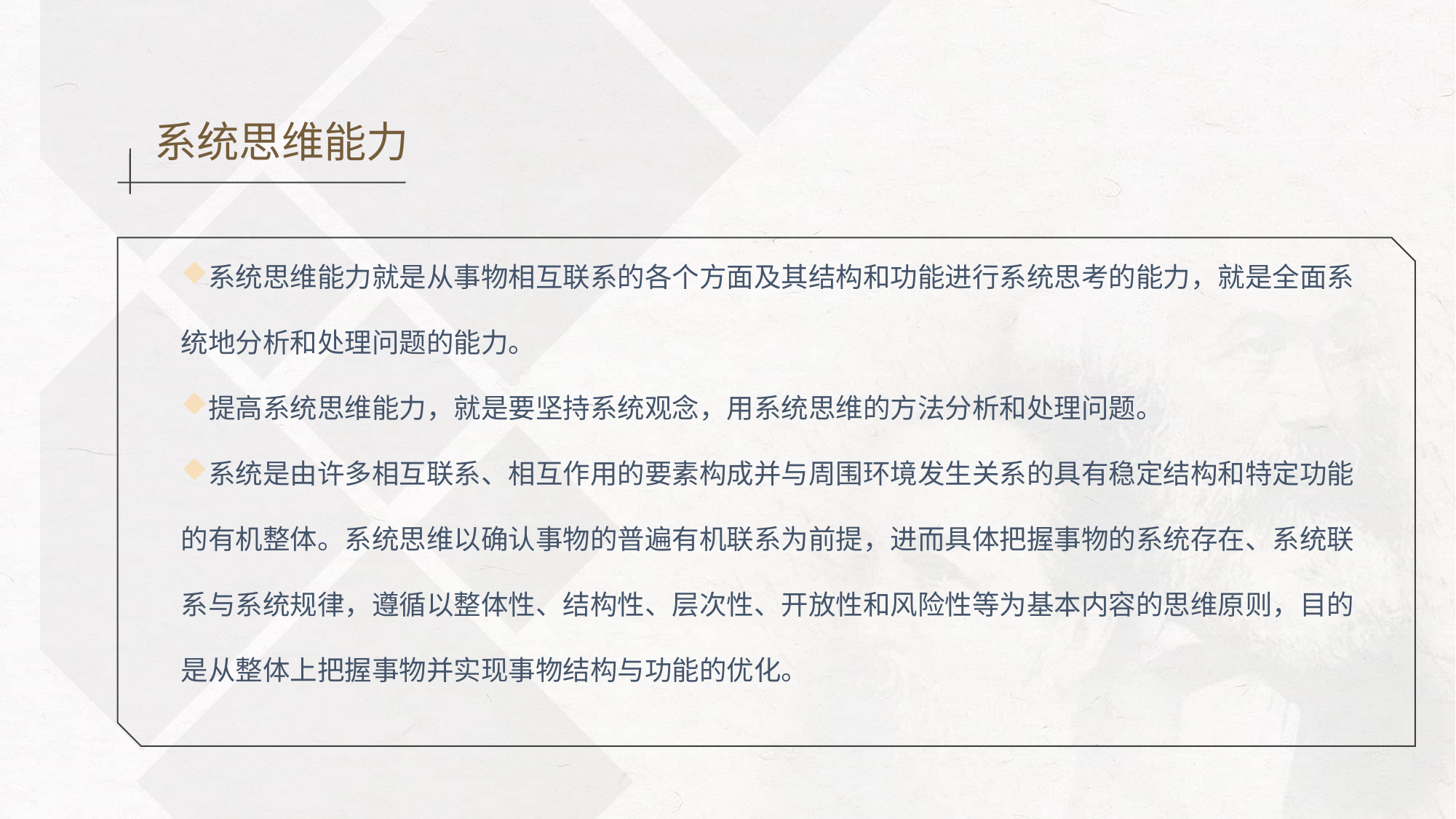

系统思维能力

系统思维能力就是从事物相互联系的各个方面及其结构和功能进行系统思考的能力，就是全面系统地分析和处理问题的能力。
提高系统思维能力，就是要坚持系统观念，用系统思维的方法分析和处理问题。
系统是由许多相互联系、相互作用的要素构成并与周围环境发生关系的具有稳定结构和特定功能的有机整体。系统思维以确认事物的普遍有机联系为前提，进而具体把握事物的系统存在、系统联系与系统规律，遵循以整体性、结构性、层次性、开放性和风险性等为基本内容的思维原则，目的是从整体上把握事物并实现事物结构与功能的优化。